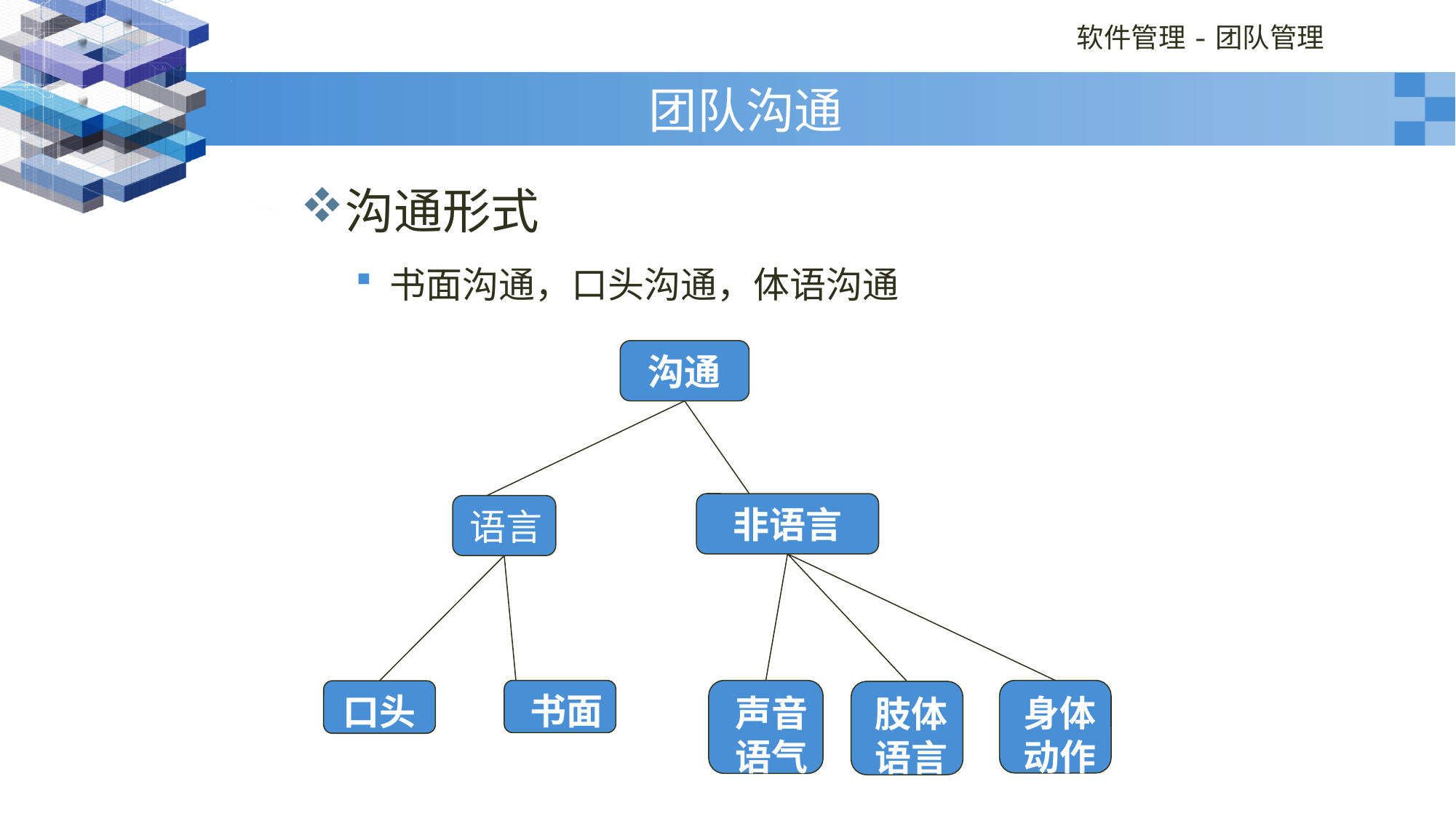

# 团队沟通
沟通形式
书面沟通，口头沟通，体语沟通

沟通
非语言
语言
书面
声音语气
身体动作
口头
肢体语言